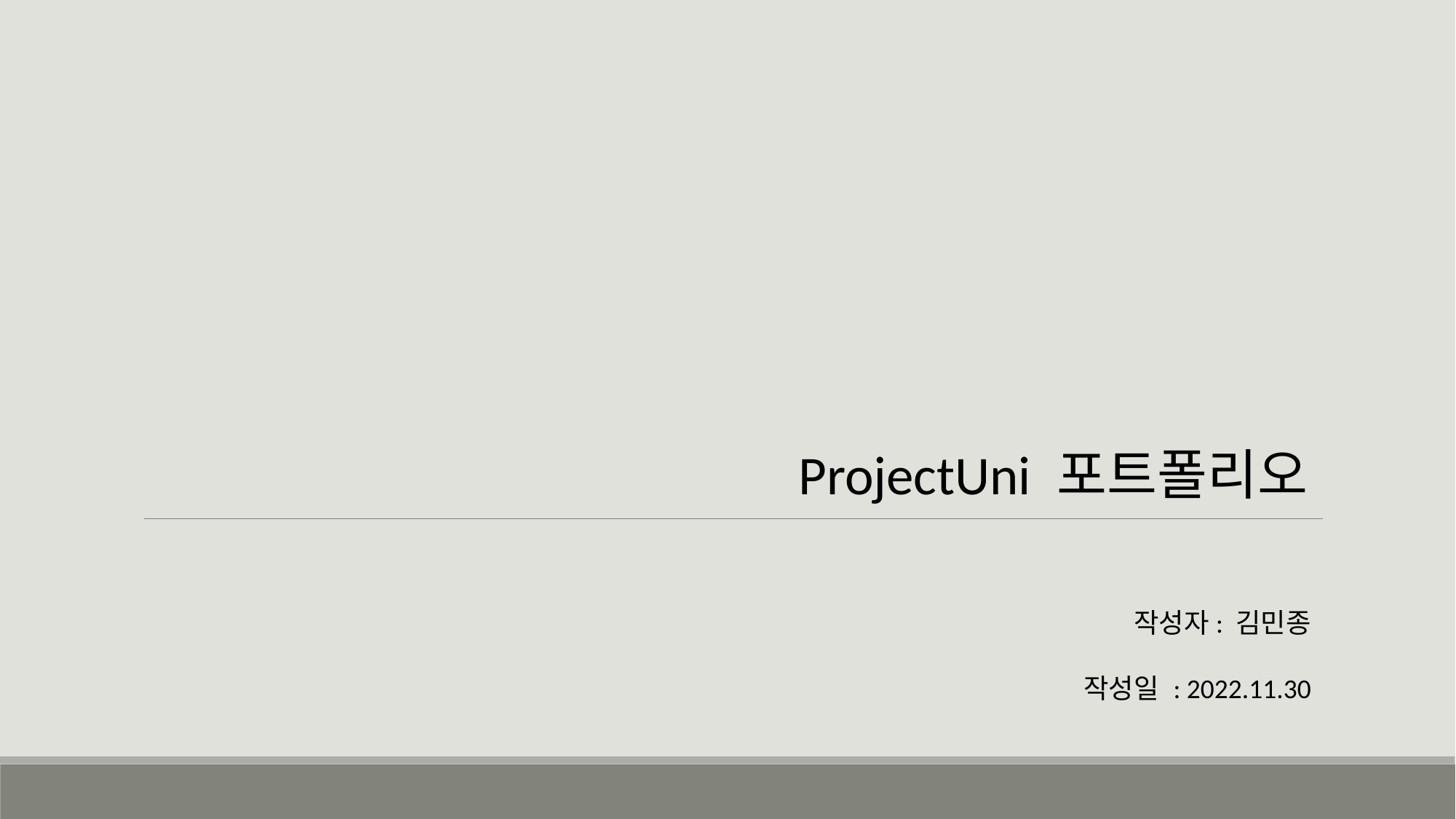

ProjectUni 포트폴리오
작성자: 김민종

작성일 : 2022.11.30